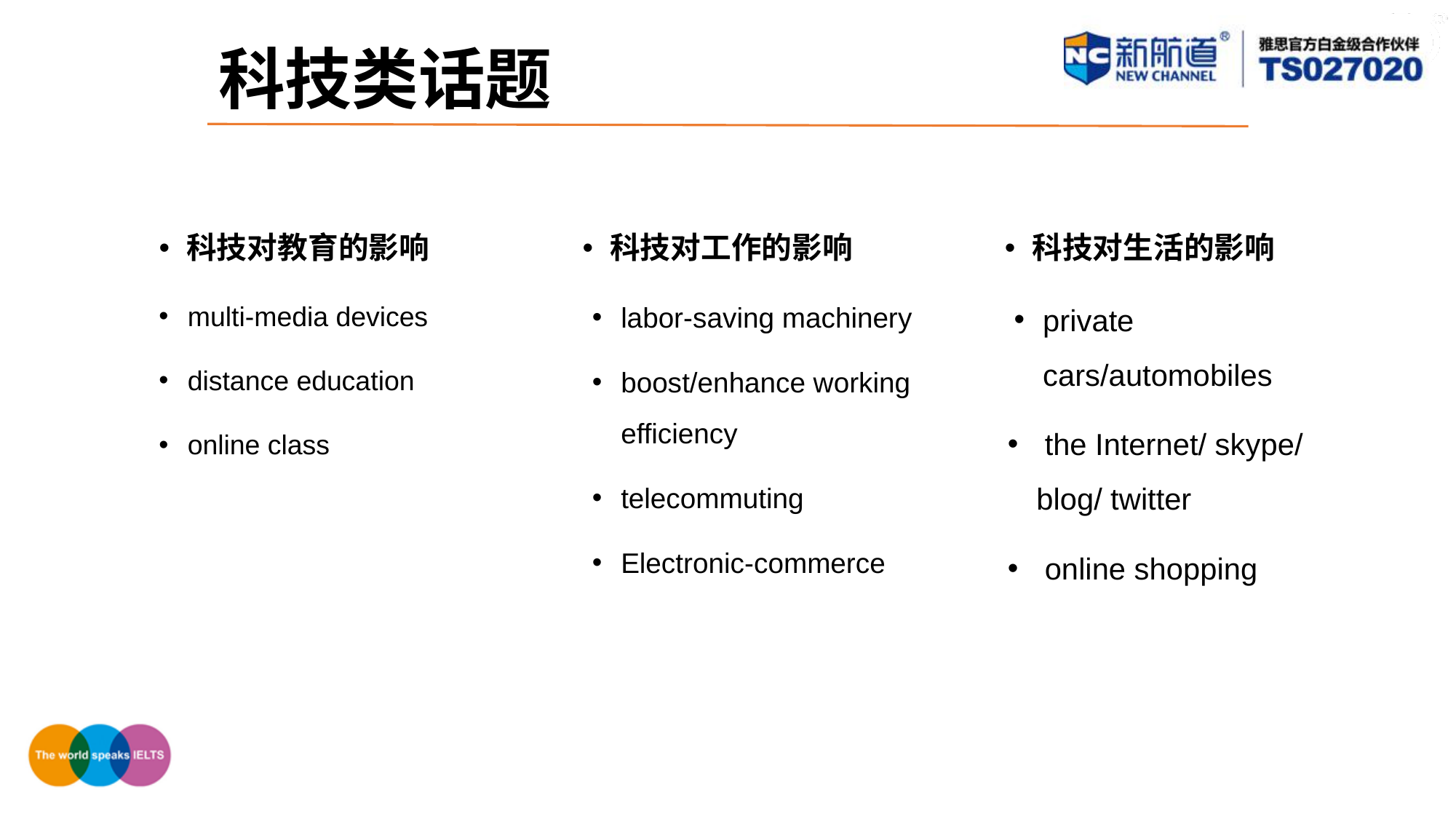

科技类话题
科技对教育的影响
科技对工作的影响
科技对生活的影响
multi-media devices
distance education
online class

labor-saving machinery
boost/enhance working efficiency
telecommuting
Electronic-commerce
private cars/automobiles
 the Internet/ skype/ blog/ twitter
 online shopping